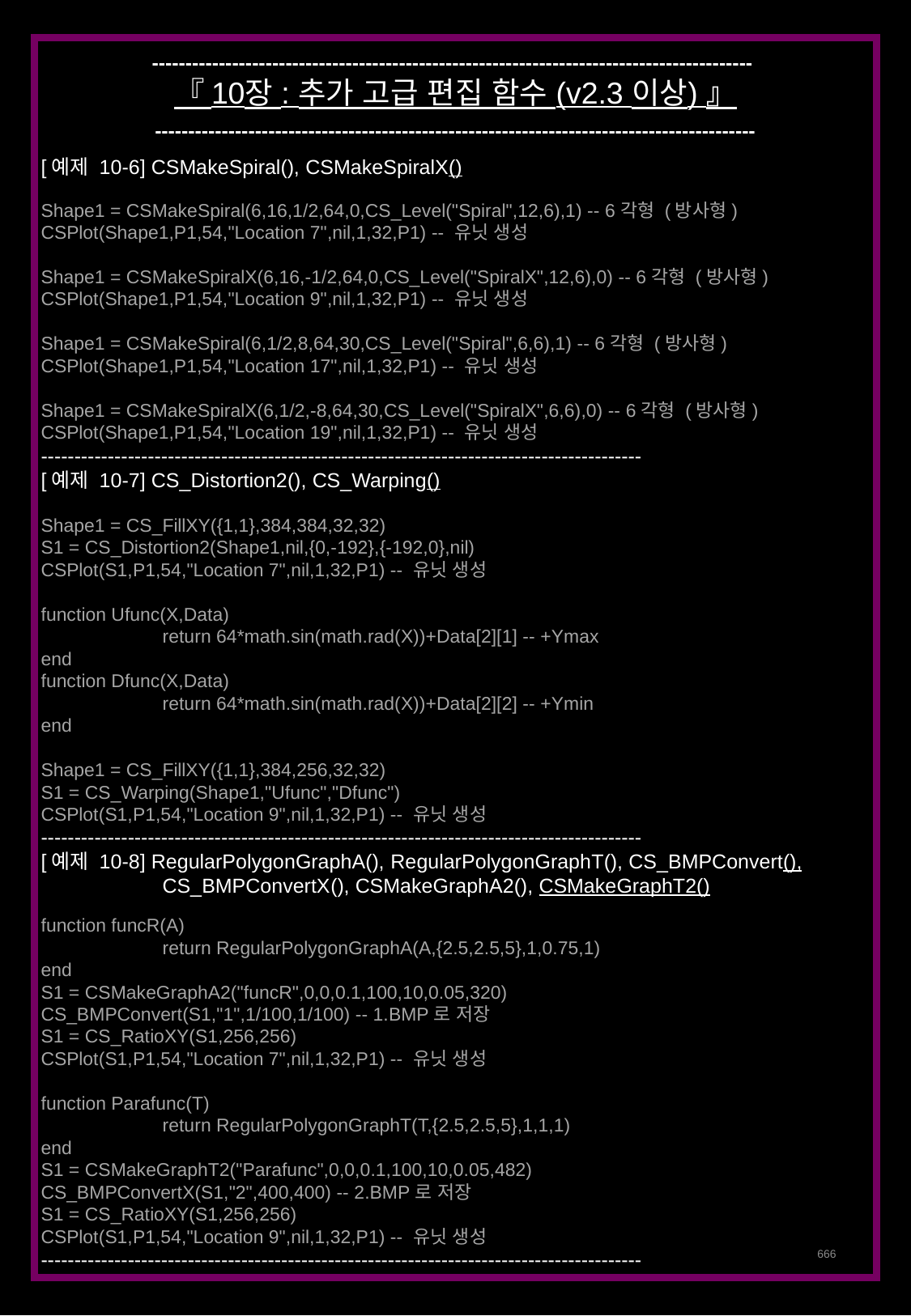

------------------------------------------------------------------------------------------
『 10장 : 추가 고급 편집 함수 (v2.3 이상) 』
------------------------------------------------------------------------------------------
[예제 10-6] CSMakeSpiral(), CSMakeSpiralX()

Shape1 = CSMakeSpiral(6,16,1/2,64,0,CS_Level("Spiral",12,6),1) -- 6각형 (방사형)
CSPlot(Shape1,P1,54,"Location 7",nil,1,32,P1) -- 유닛 생성

Shape1 = CSMakeSpiralX(6,16,-1/2,64,0,CS_Level("SpiralX",12,6),0) -- 6각형 (방사형)
CSPlot(Shape1,P1,54,"Location 9",nil,1,32,P1) -- 유닛 생성

Shape1 = CSMakeSpiral(6,1/2,8,64,30,CS_Level("Spiral",6,6),1) -- 6각형 (방사형)
CSPlot(Shape1,P1,54,"Location 17",nil,1,32,P1) -- 유닛 생성

Shape1 = CSMakeSpiralX(6,1/2,-8,64,30,CS_Level("SpiralX",6,6),0) -- 6각형 (방사형)
CSPlot(Shape1,P1,54,"Location 19",nil,1,32,P1) -- 유닛 생성
------------------------------------------------------------------------------------------
[예제 10-7] CS_Distortion2(), CS_Warping()

Shape1 = CS_FillXY({1,1},384,384,32,32)
S1 = CS_Distortion2(Shape1,nil,{0,-192},{-192,0},nil)
CSPlot(S1,P1,54,"Location 7",nil,1,32,P1) -- 유닛 생성

function Ufunc(X,Data)
	return 64*math.sin(math.rad(X))+Data[2][1] -- +Ymax
end
function Dfunc(X,Data)
	return 64*math.sin(math.rad(X))+Data[2][2] -- +Ymin
end

Shape1 = CS_FillXY({1,1},384,256,32,32)
S1 = CS_Warping(Shape1,"Ufunc","Dfunc")
CSPlot(S1,P1,54,"Location 9",nil,1,32,P1) -- 유닛 생성
------------------------------------------------------------------------------------------
[예제 10-8] RegularPolygonGraphA(), RegularPolygonGraphT(), CS_BMPConvert(),
	CS_BMPConvertX(), CSMakeGraphA2(), CSMakeGraphT2()

function funcR(A)
	return RegularPolygonGraphA(A,{2.5,2.5,5},1,0.75,1)
end
S1 = CSMakeGraphA2("funcR",0,0,0.1,100,10,0.05,320)
CS_BMPConvert(S1,"1",1/100,1/100) -- 1.BMP로 저장
S1 = CS_RatioXY(S1,256,256)
CSPlot(S1,P1,54,"Location 7",nil,1,32,P1) -- 유닛 생성

function Parafunc(T)
	return RegularPolygonGraphT(T,{2.5,2.5,5},1,1,1)
end
S1 = CSMakeGraphT2("Parafunc",0,0,0.1,100,10,0.05,482)
CS_BMPConvertX(S1,"2",400,400) -- 2.BMP로 저장
S1 = CS_RatioXY(S1,256,256)
CSPlot(S1,P1,54,"Location 9",nil,1,32,P1) -- 유닛 생성
------------------------------------------------------------------------------------------
666